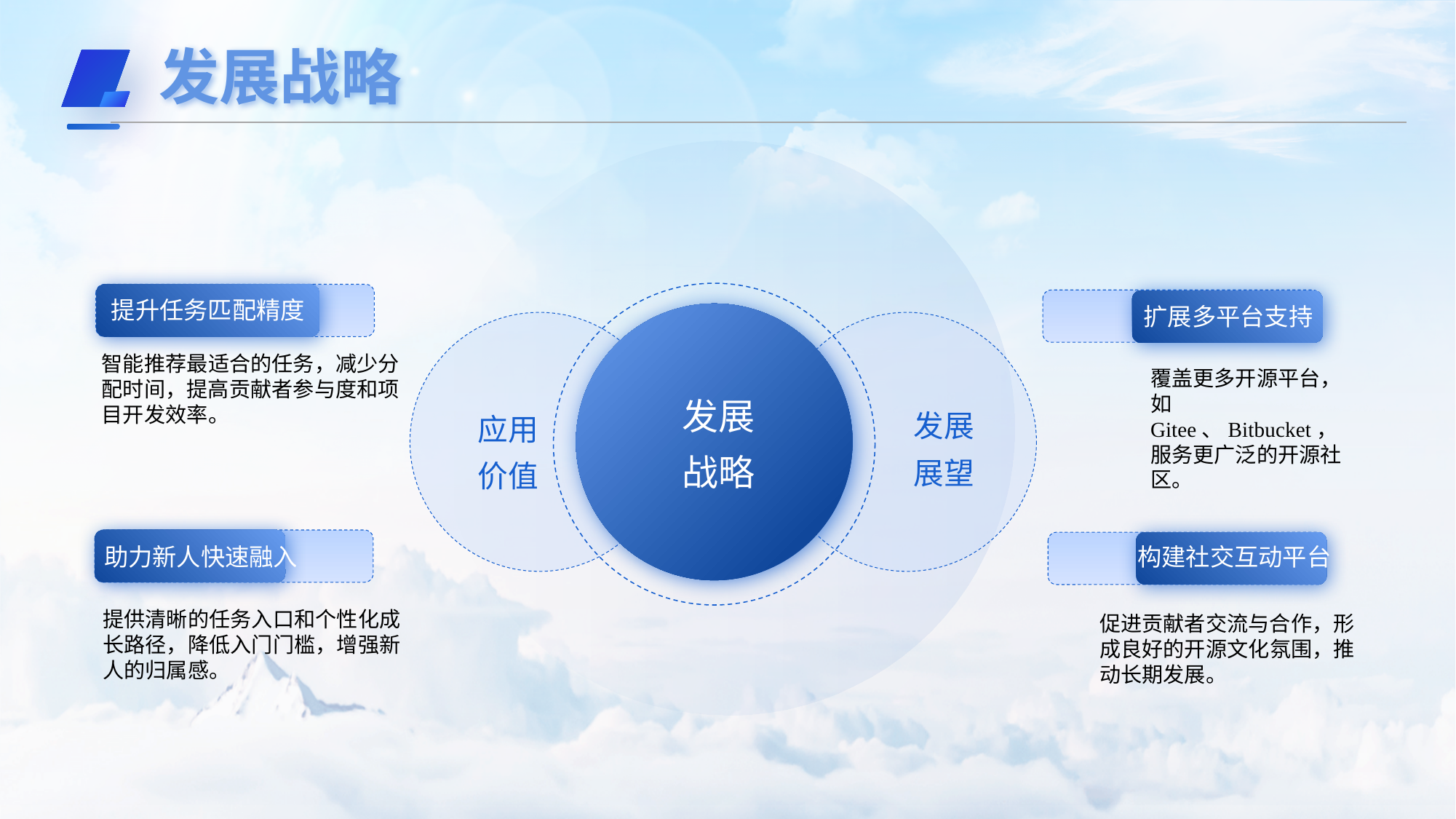

发展战略

提升任务匹配精度
扩展多平台支持

智能推荐最适合的任务，减少分配时间，提高贡献者参与度和项目开发效率。
覆盖更多开源平台，如Gitee、Bitbucket，服务更广泛的开源社区。
发展
战略
发展
展望
应用
价值

助力新人快速融入
构建社交互动平台
提供清晰的任务入口和个性化成长路径，降低入门门槛，增强新人的归属感。
促进贡献者交流与合作，形成良好的开源文化氛围，推动长期发展。